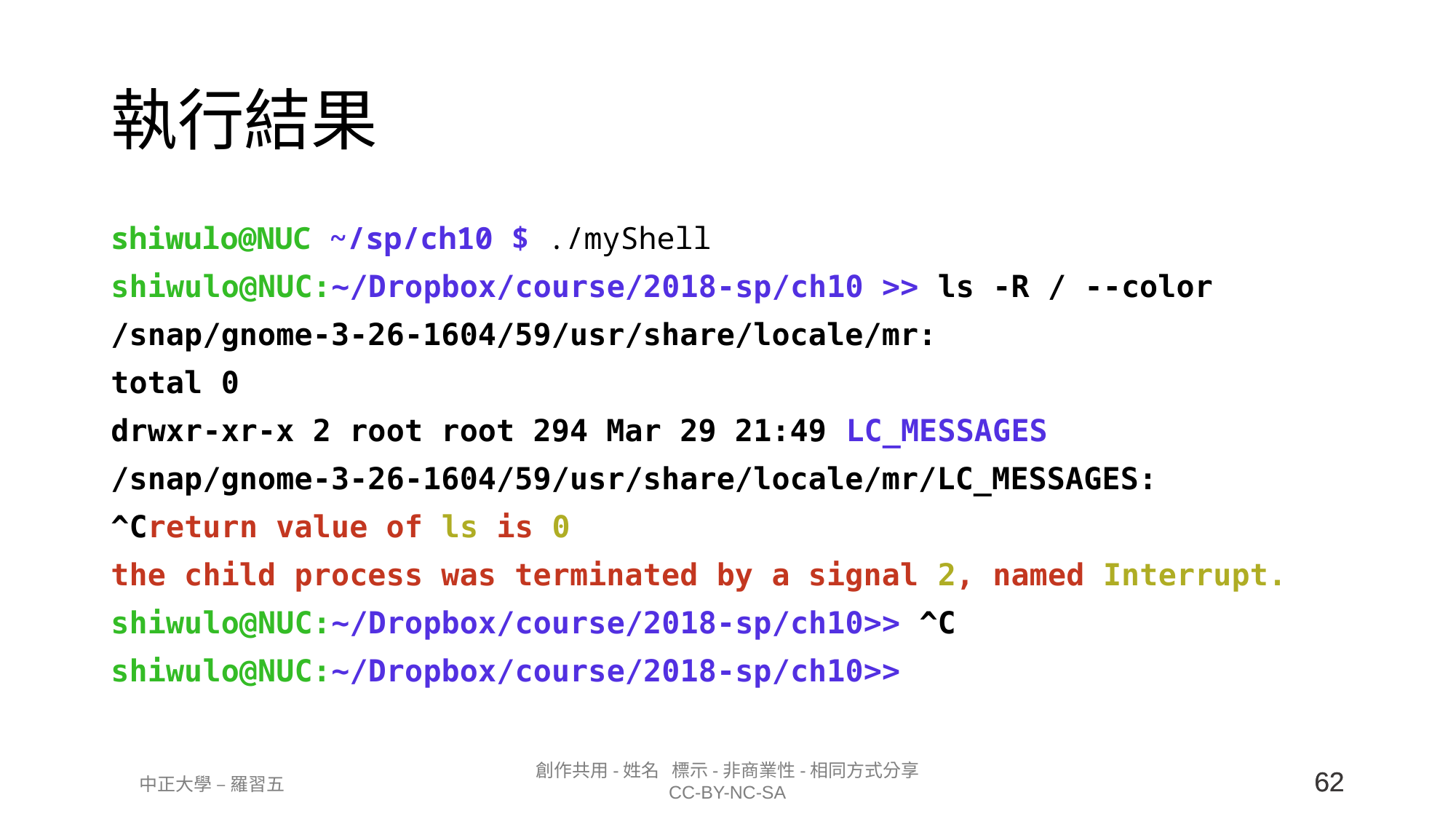

# 執行結果
shiwulo@NUC ~/sp/ch10 $ ./myShell
shiwulo@NUC:~/Dropbox/course/2018-sp/ch10 >> ls -R / --color
/snap/gnome-3-26-1604/59/usr/share/locale/mr:
total 0
drwxr-xr-x 2 root root 294 Mar 29 21:49 LC_MESSAGES
/snap/gnome-3-26-1604/59/usr/share/locale/mr/LC_MESSAGES:
^Creturn value of ls is 0
the child process was terminated by a signal 2, named Interrupt.
shiwulo@NUC:~/Dropbox/course/2018-sp/ch10>> ^C
shiwulo@NUC:~/Dropbox/course/2018-sp/ch10>>